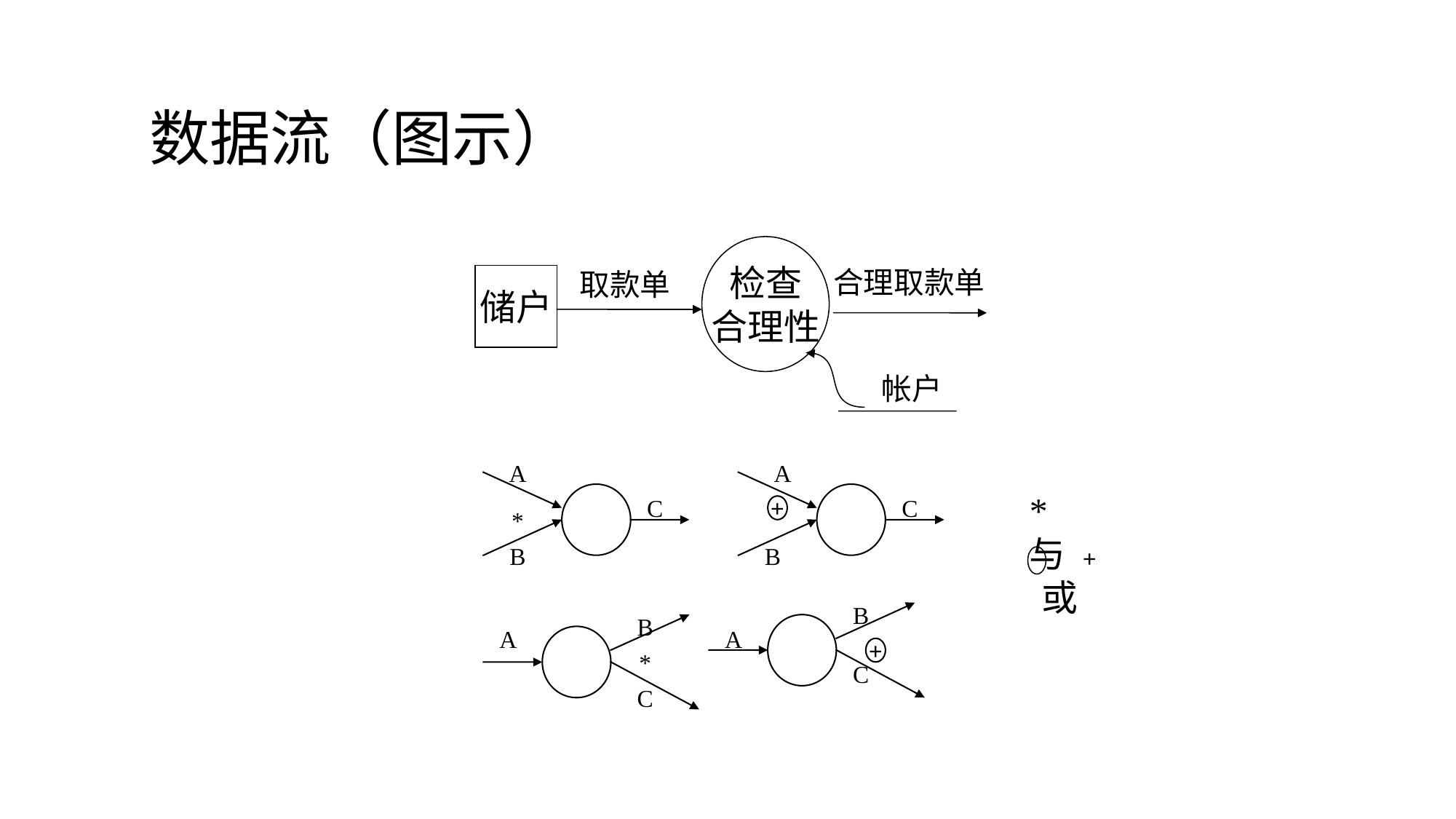

# 数据流（图示）
检查
合理性
合理取款单
取款单
储户

帐户

A
A

C

C
*

+
B

B

B
B
A
A

*
C
+

C

*   与 +     或